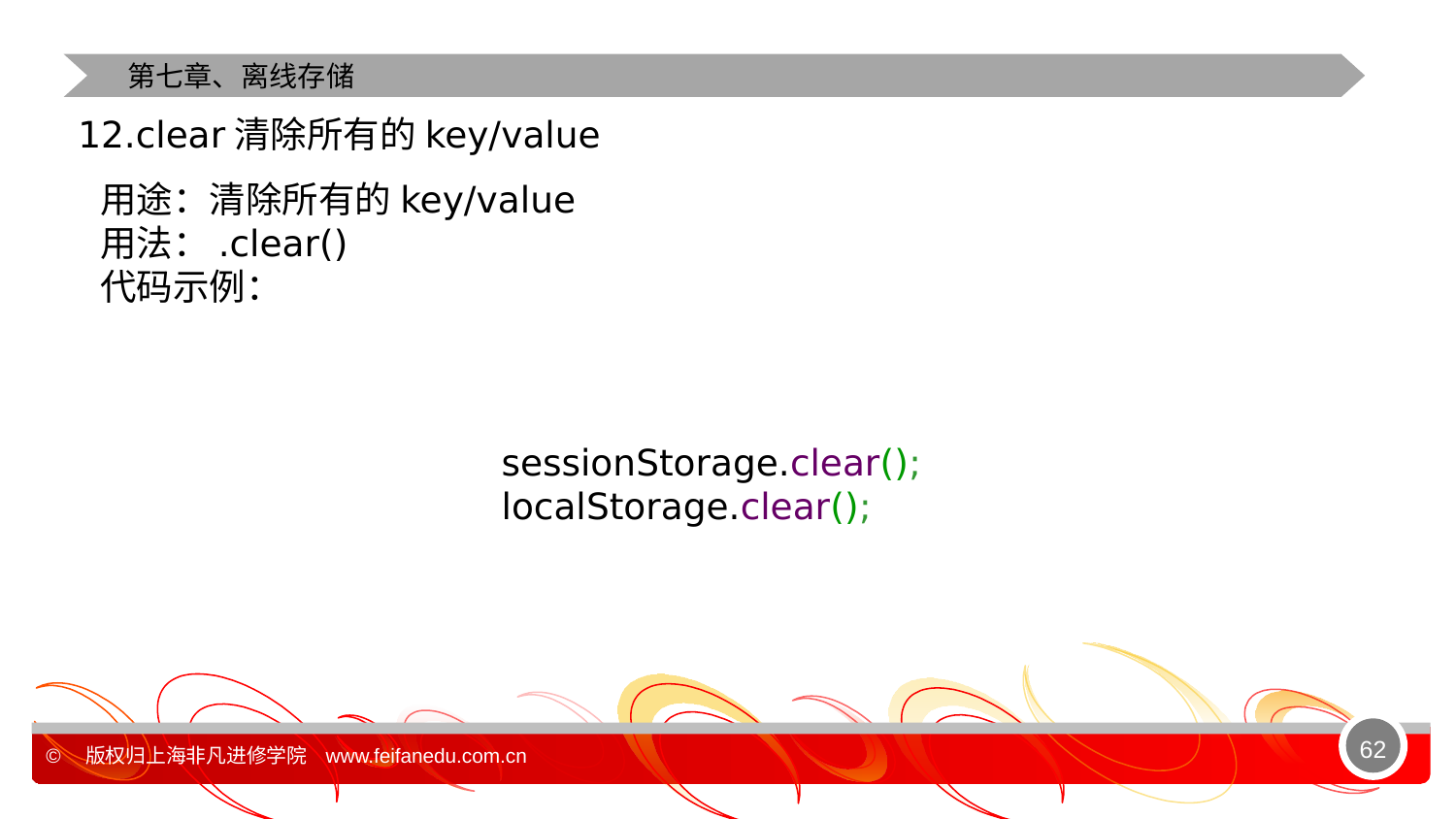

第七章、离线存储

12.clear清除所有的key/value
用途：清除所有的key/value
用法：.clear()
代码示例：
sessionStorage.clear(); localStorage.clear();
62